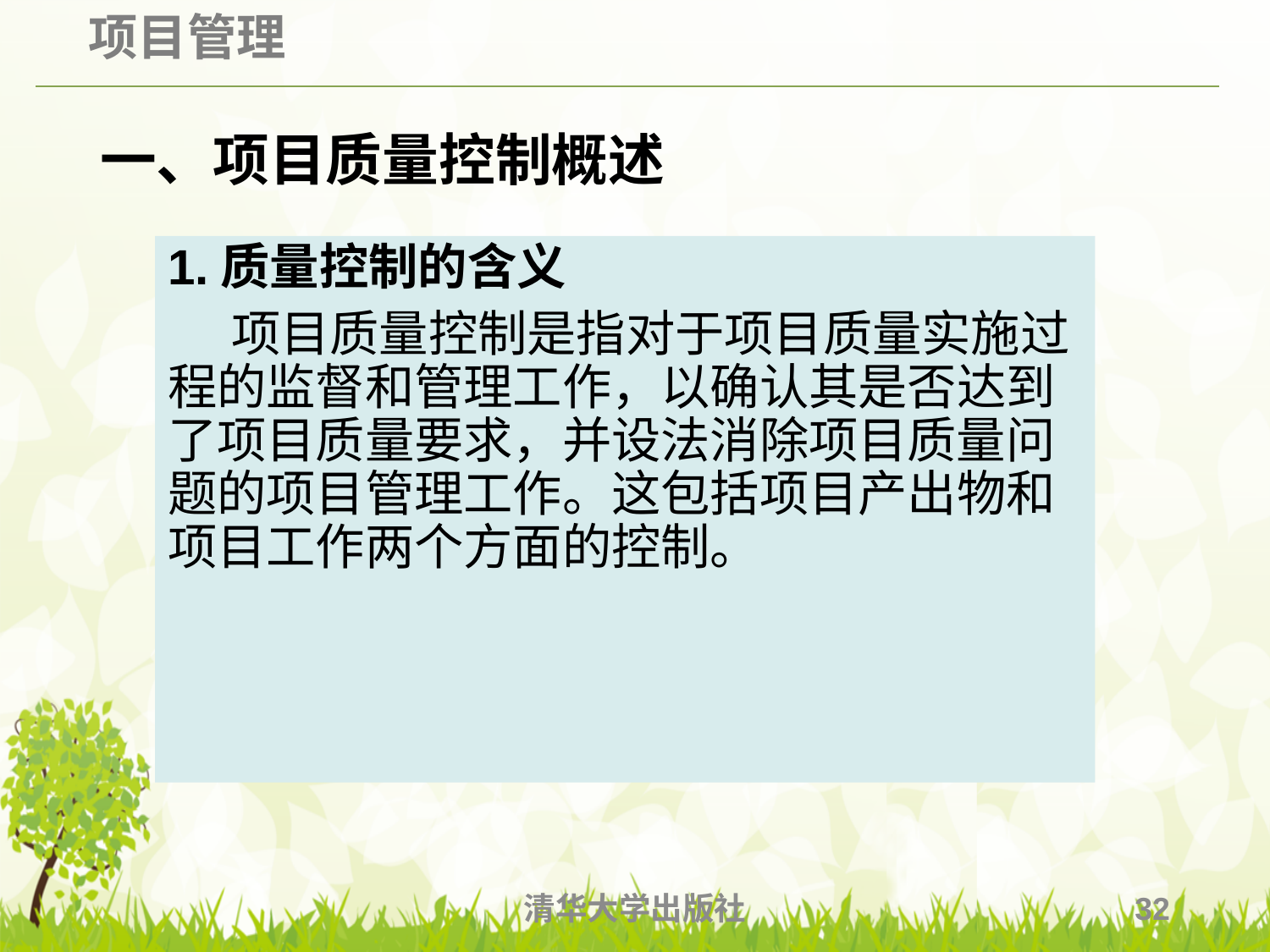

# 一、项目质量控制概述
1.质量控制的含义
项目质量控制是指对于项目质量实施过程的监督和管理工作，以确认其是否达到了项目质量要求，并设法消除项目质量问题的项目管理工作。这包括项目产出物和项目工作两个方面的控制。
清华大学出版社
32